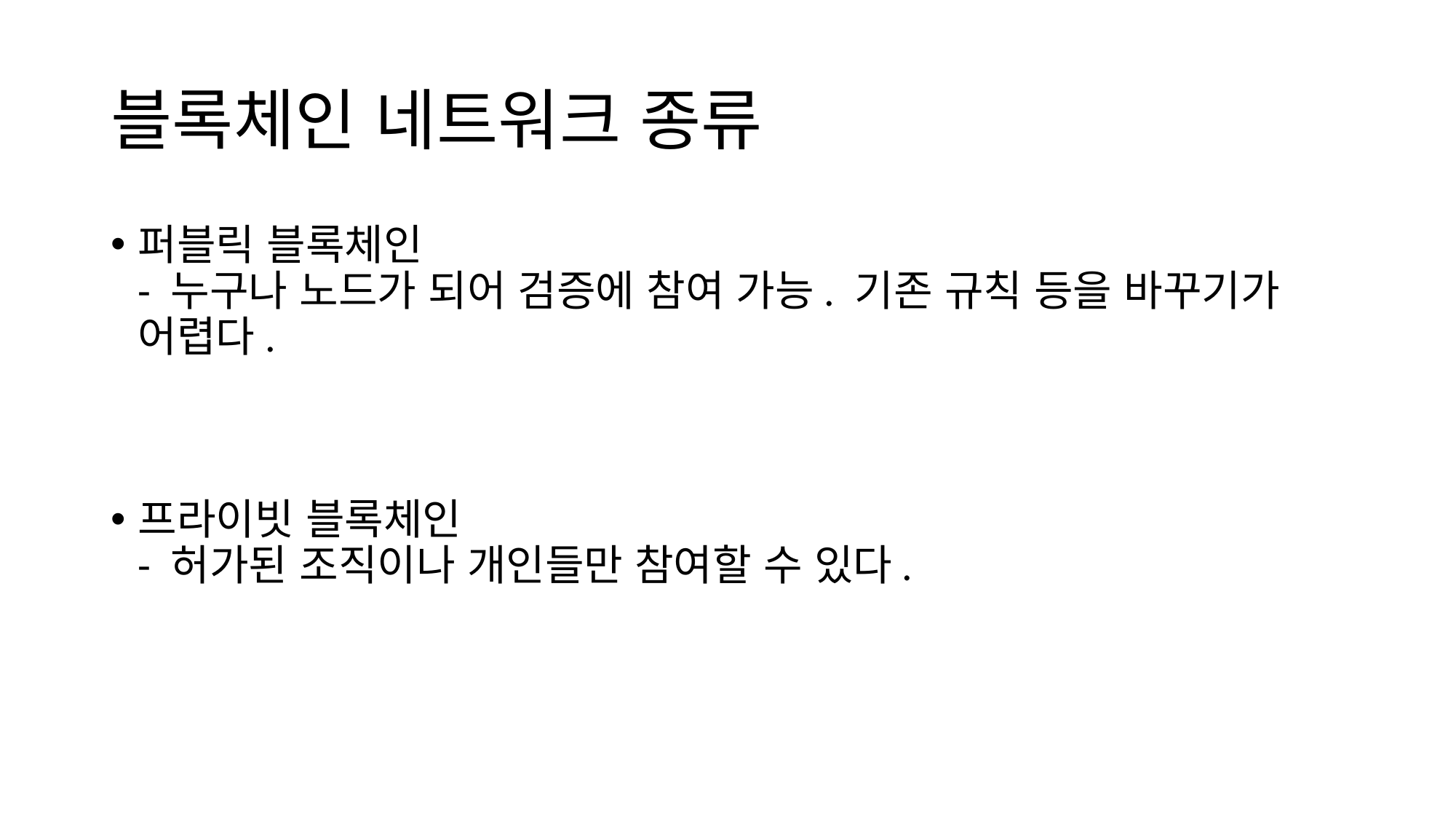

# 블록체인 네트워크 종류
퍼블릭 블록체인
- 누구나 노드가 되어 검증에 참여 가능. 기존 규칙 등을 바꾸기가 어렵다.

프라이빗 블록체인
- 허가된 조직이나 개인들만 참여할 수 있다.